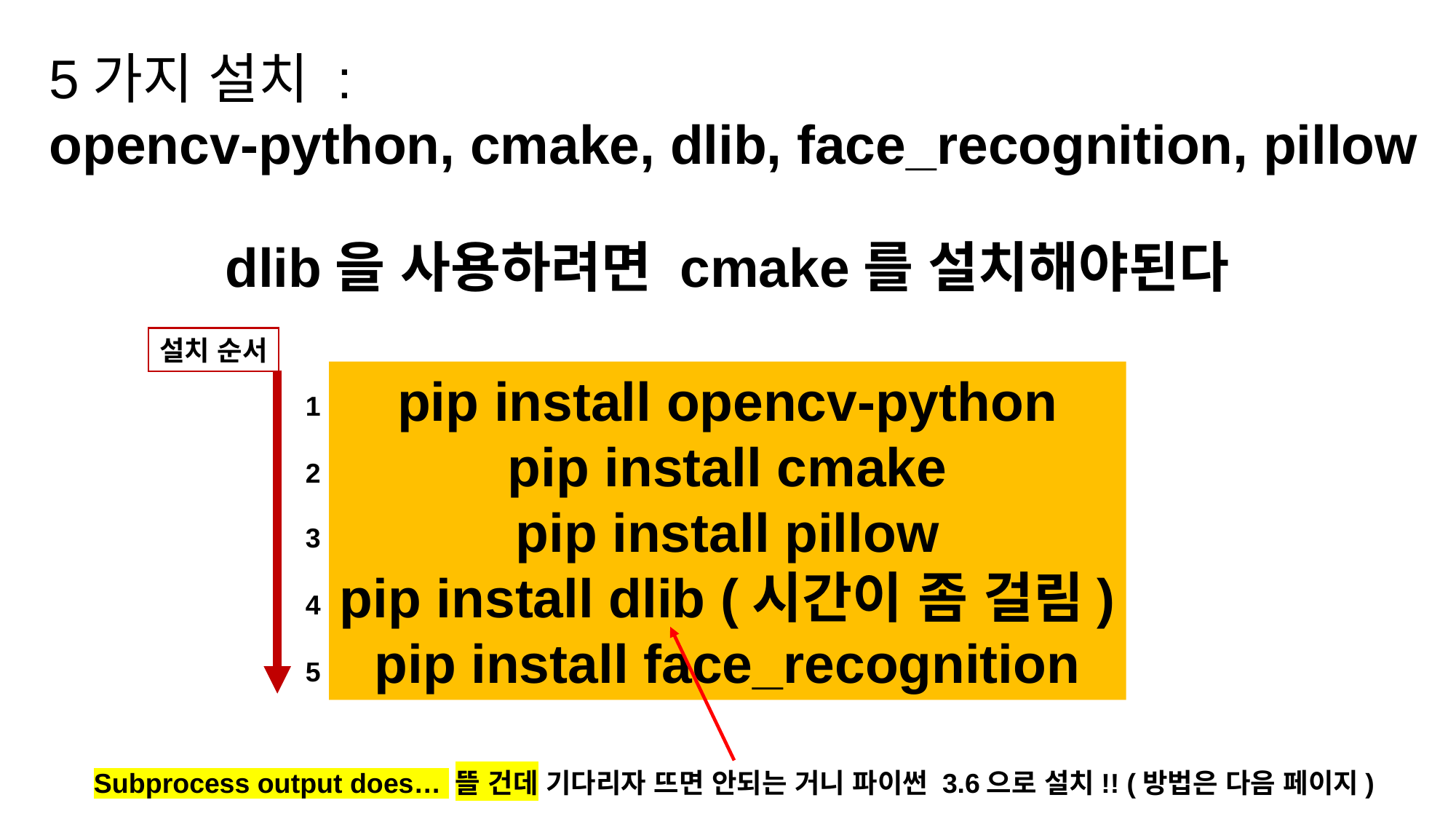

5가지 설치 :
opencv-python, cmake, dlib, face_recognition, pillow
dlib을 사용하려면 cmake를 설치해야된다
설치 순서
pip install opencv-python
pip install cmake
pip install pillow
pip install dlib (시간이 좀 걸림)
pip install face_recognition
1
2
3
4
5
Subprocess output does… 뜰 건데 기다리자 뜨면 안되는 거니 파이썬 3.6으로 설치!! (방법은 다음 페이지)